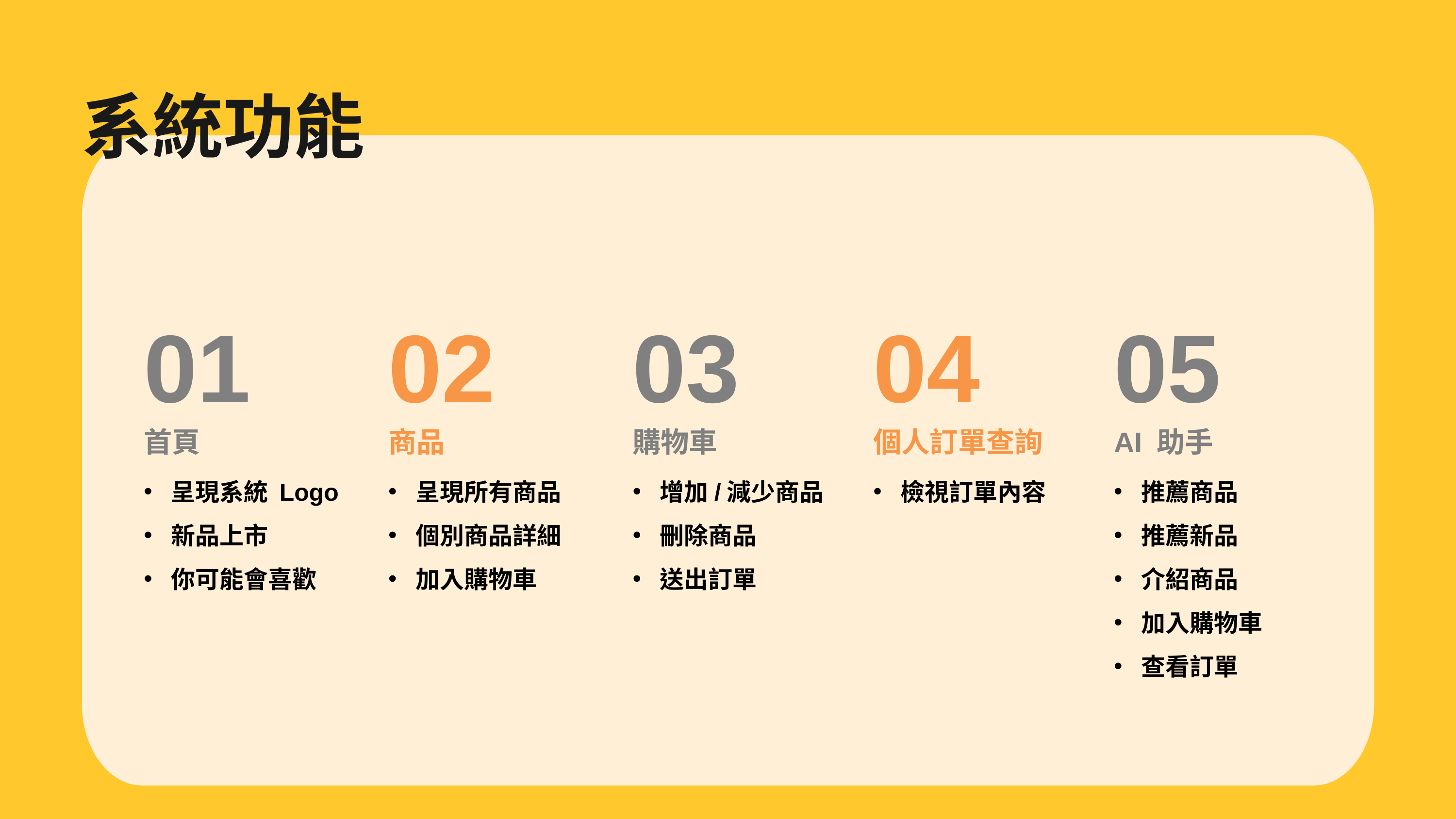

系統功能

02
商品
呈現所有商品
個別商品詳細
加入購物車
03
購物車
增加/減少商品
刪除商品
送出訂單
04
個人訂單查詢
檢視訂單內容
05
AI 助手
推薦商品
推薦新品
介紹商品
加入購物車
查看訂單
01
首頁
呈現系統 Logo
新品上市
你可能會喜歡